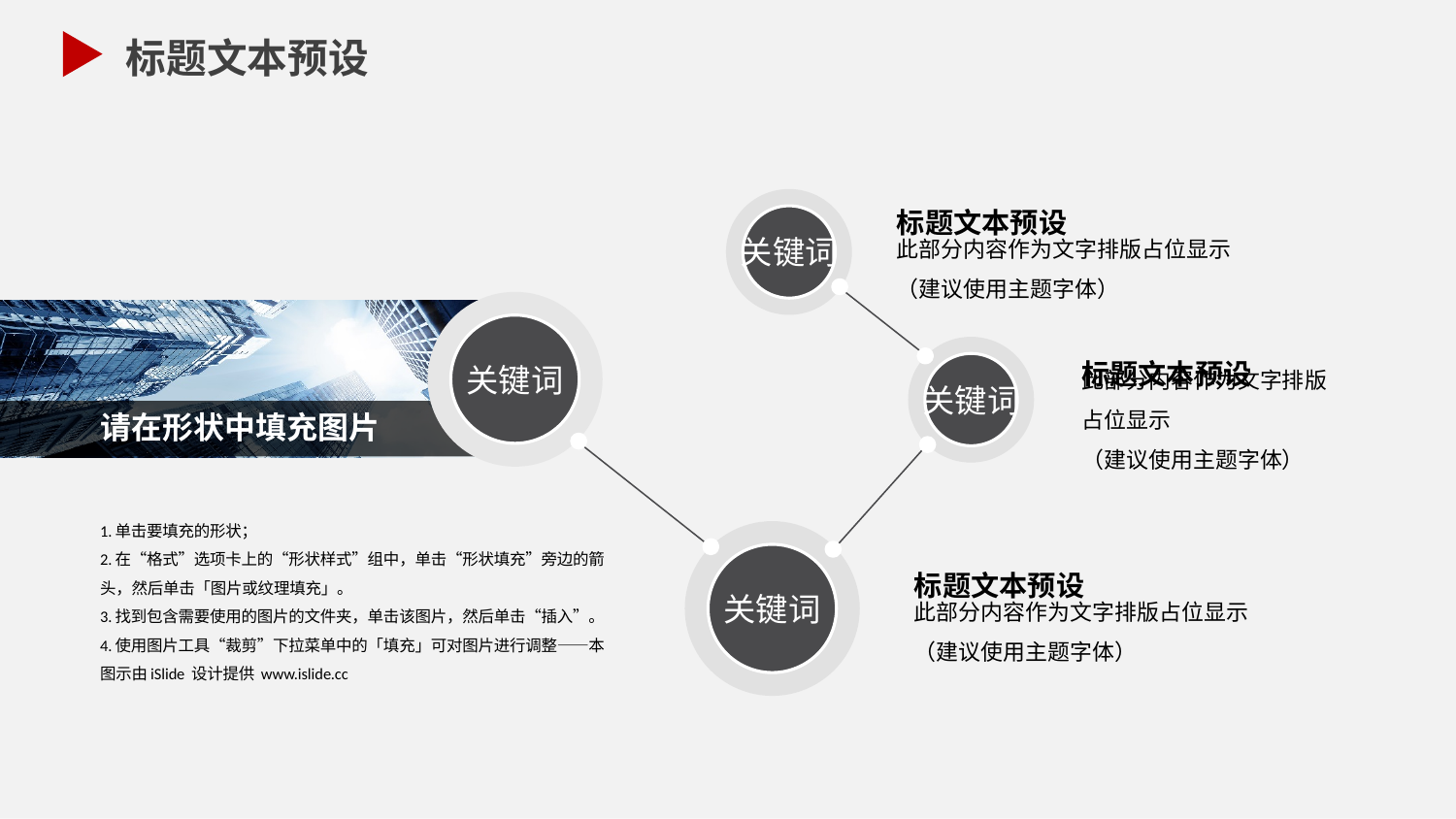

标题文本预设
标题文本预设

关键词

关键词

关键词

关键词

此部分内容作为文字排版占位显示
（建议使用主题字体）

标题文本预设
此部分内容作为文字排版占位显示
（建议使用主题字体）

请在形状中填充图片
1.单击要填充的形状；
2.在“格式”选项卡上的“形状样式”组中，单击“形状填充”旁边的箭头，然后单击「图片或纹理填充」。
3.找到包含需要使用的图片的文件夹，单击该图片，然后单击“插入”。
4.使用图片工具“裁剪”下拉菜单中的「填充」可对图片进行调整——本图示由iSlide 设计提供 www.islide.cc
标题文本预设
此部分内容作为文字排版占位显示
（建议使用主题字体）